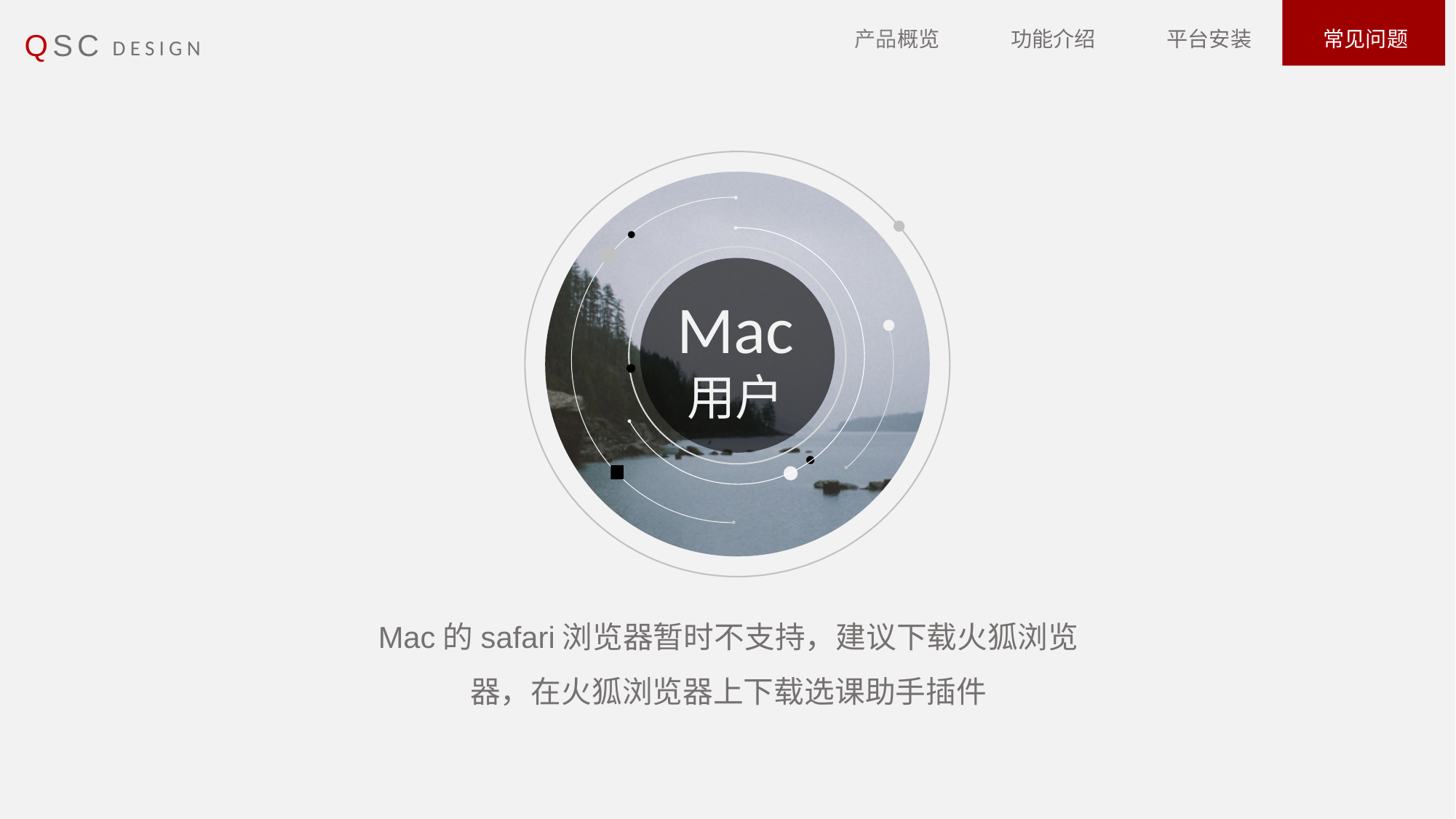

产品概览               功能介绍               平台安装               常见问题
QSC
DESIGN

Mac
用户

Mac的safari浏览器暂时不支持，建议下载火狐浏览器，在火狐浏览器上下载选课助手插件